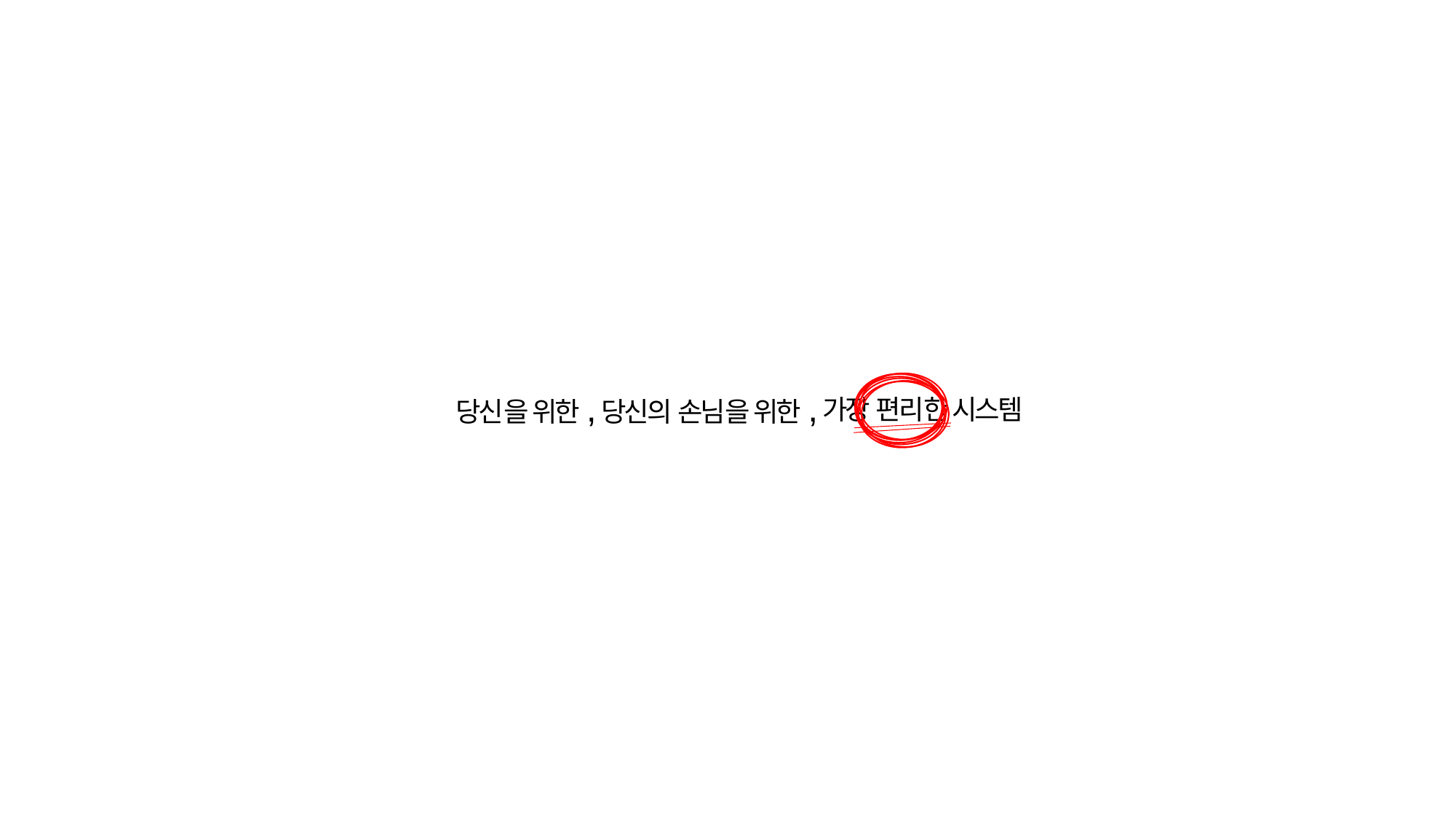

당신을 위한,
당신의 손님을 위한,
가장 편리한 시스템